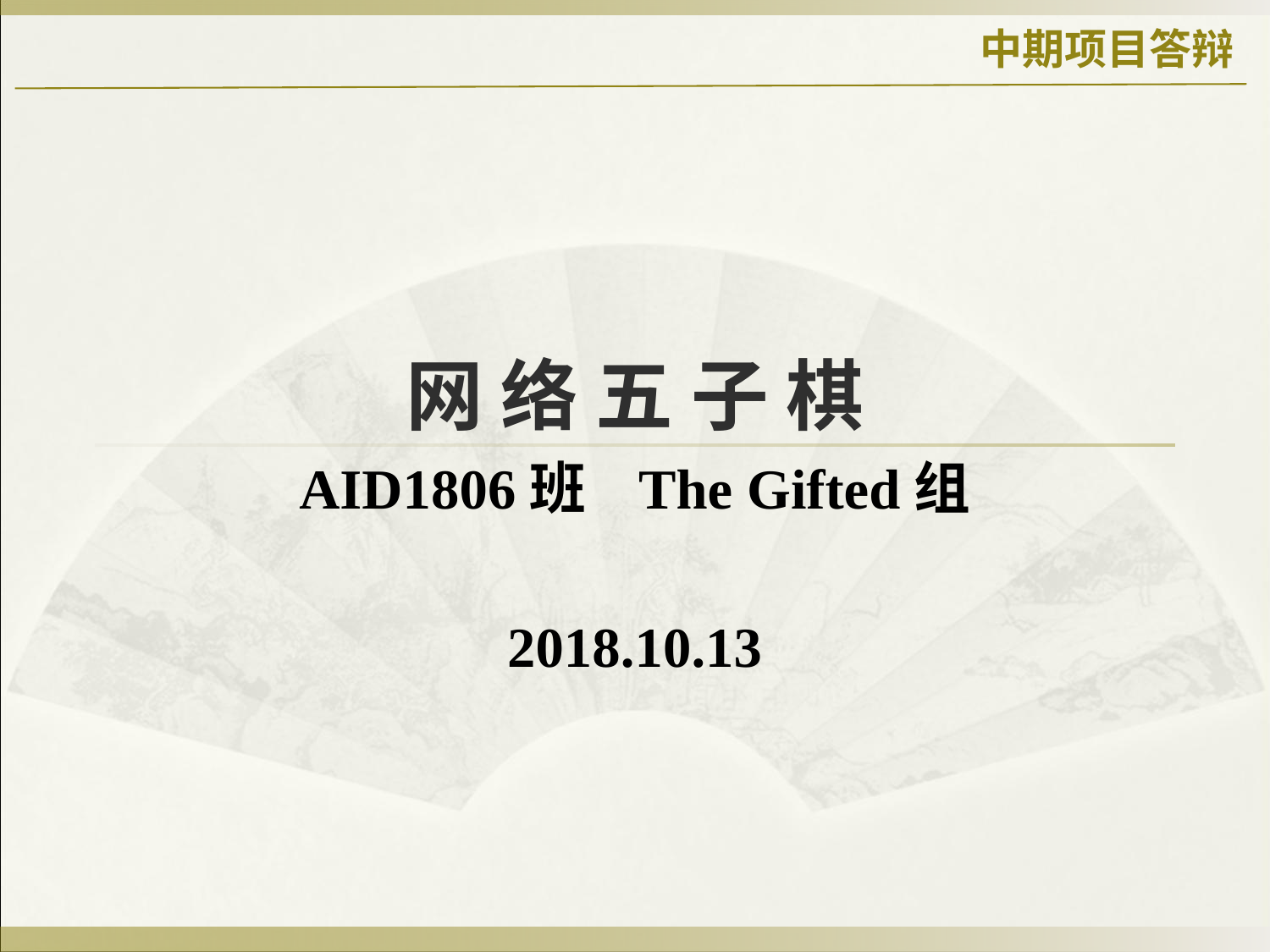

中期项目答辩
# 网 络 五 子 棋
AID1806班   The Gifted组

2018.10.13